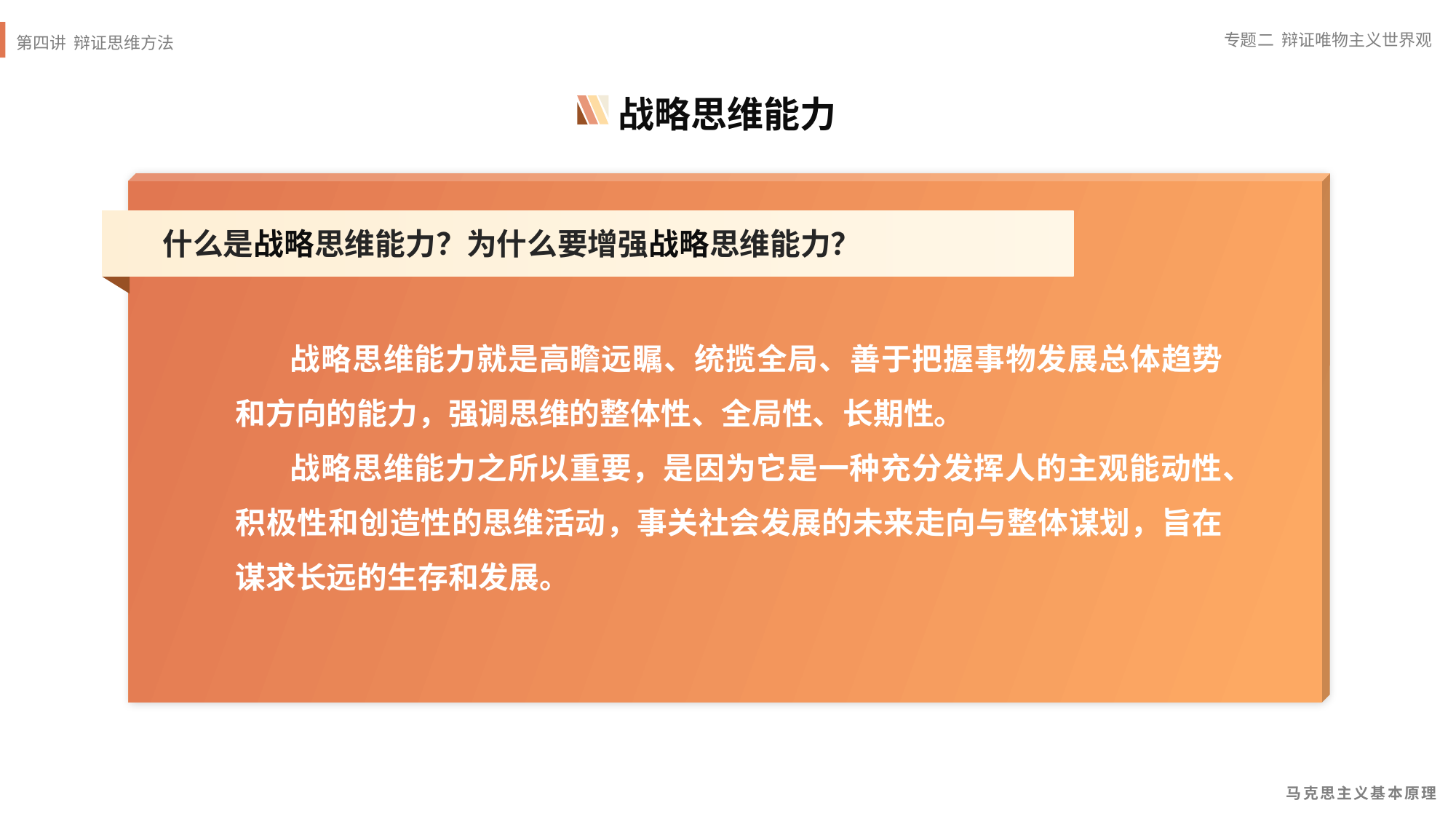

战略思维能力

什么是战略思维能力？为什么要增强战略思维能力？

战略思维能力就是高瞻远瞩、统揽全局、善于把握事物发展总体趋势和方向的能力，强调思维的整体性、全局性、长期性。
战略思维能力之所以重要，是因为它是一种充分发挥人的主观能动性、积极性和创造性的思维活动，事关社会发展的未来走向与整体谋划，旨在谋求长远的生存和发展。